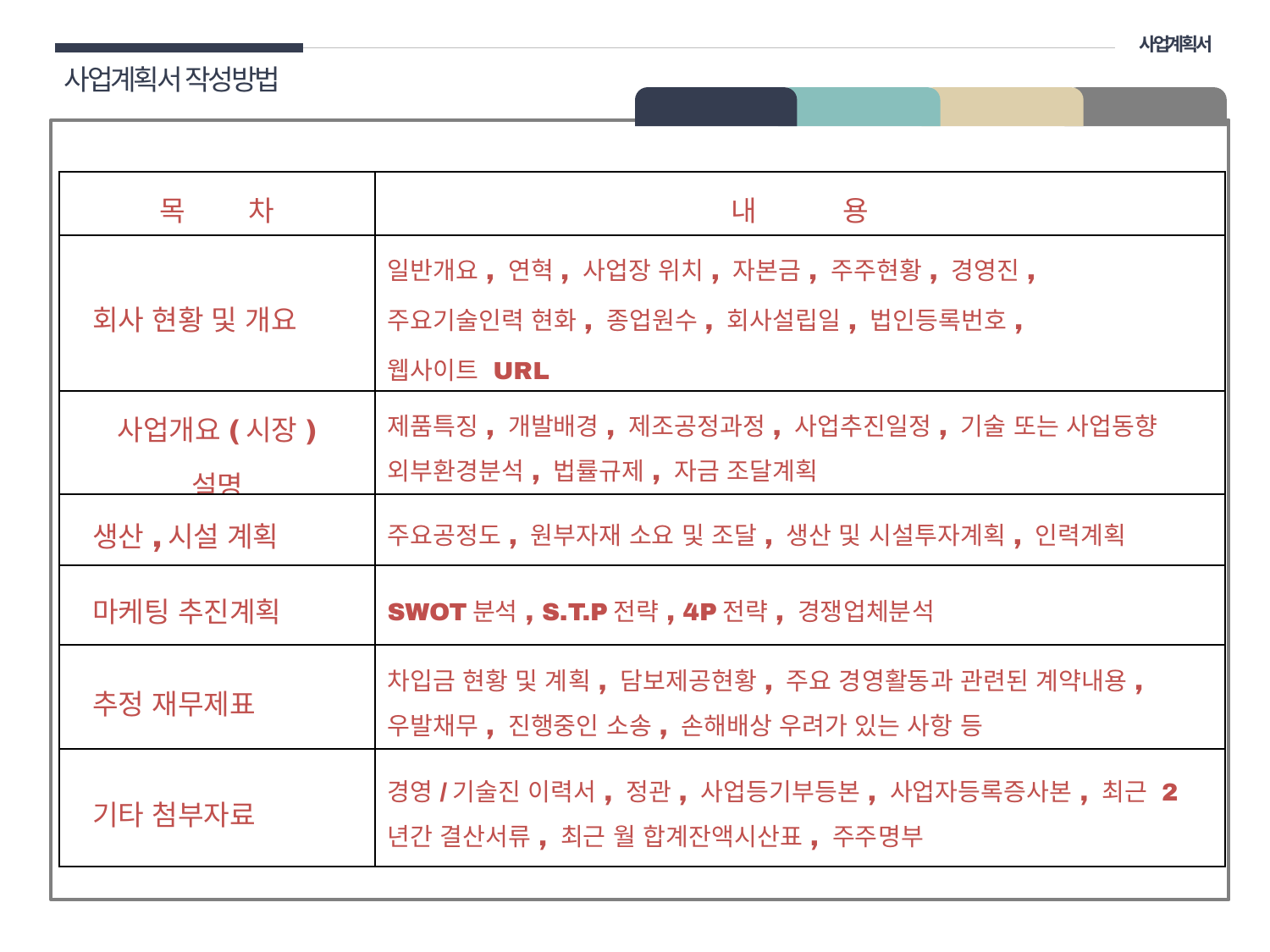

사업계획서
사업계획서 작성방법
02 구성

| 목 차 | 내 용 |
| --- | --- |
| 회사 현황 및 개요 | 일반개요, 연혁, 사업장 위치, 자본금, 주주현황, 경영진, 주요기술인력 현화, 종업원수, 회사설립일, 법인등록번호, 웹사이트 URL |
| 사업개요(시장) 설명 | 제품특징, 개발배경, 제조공정과정, 사업추진일정, 기술 또는 사업동향 외부환경분석, 법률규제, 자금 조달계획 |
| 생산,시설 계획 | 주요공정도, 원부자재 소요 및 조달, 생산 및 시설투자계획, 인력계획 |
| 마케팅 추진계획 | SWOT분석, S.T.P전략, 4P전략, 경쟁업체분석 |
| 추정 재무제표 | 차입금 현황 및 계획, 담보제공현황, 주요 경영활동과 관련된 계약내용, 우발채무, 진행중인 소송, 손해배상 우려가 있는 사항 등 |
| 기타 첨부자료 | 경영/기술진 이력서, 정관, 사업등기부등본, 사업자등록증사본, 최근 2년간 결산서류, 최근 월 합계잔액시산표, 주주명부 |